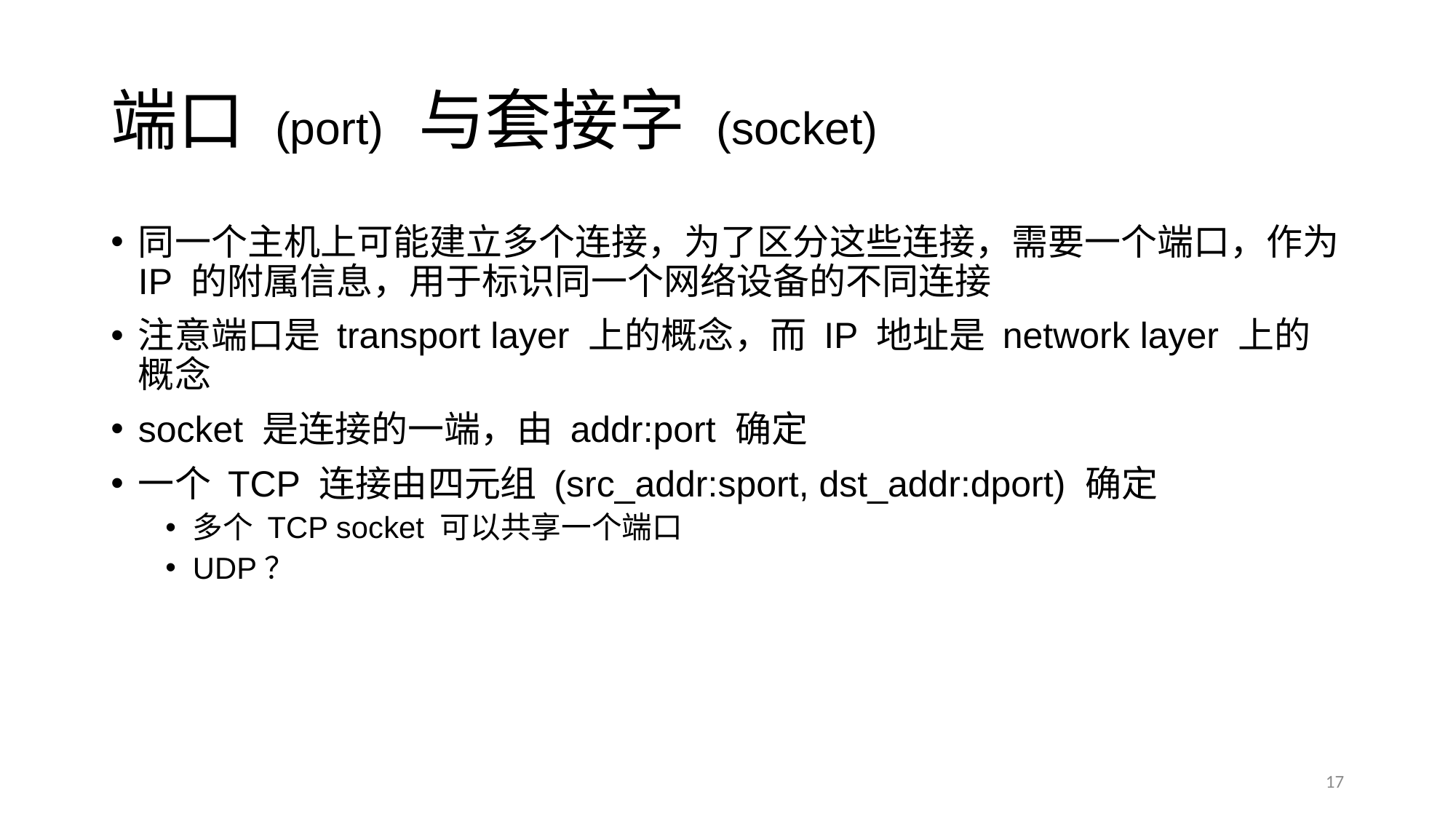

# 端口 (port) 与套接字 (socket)
同一个主机上可能建立多个连接，为了区分这些连接，需要一个端口，作为 IP 的附属信息，用于标识同一个网络设备的不同连接
注意端口是 transport layer 上的概念，而 IP 地址是 network layer 上的概念
socket 是连接的一端，由 addr:port 确定
一个 TCP 连接由四元组 (src_addr:sport, dst_addr:dport) 确定
多个 TCP socket 可以共享一个端口
UDP？
17